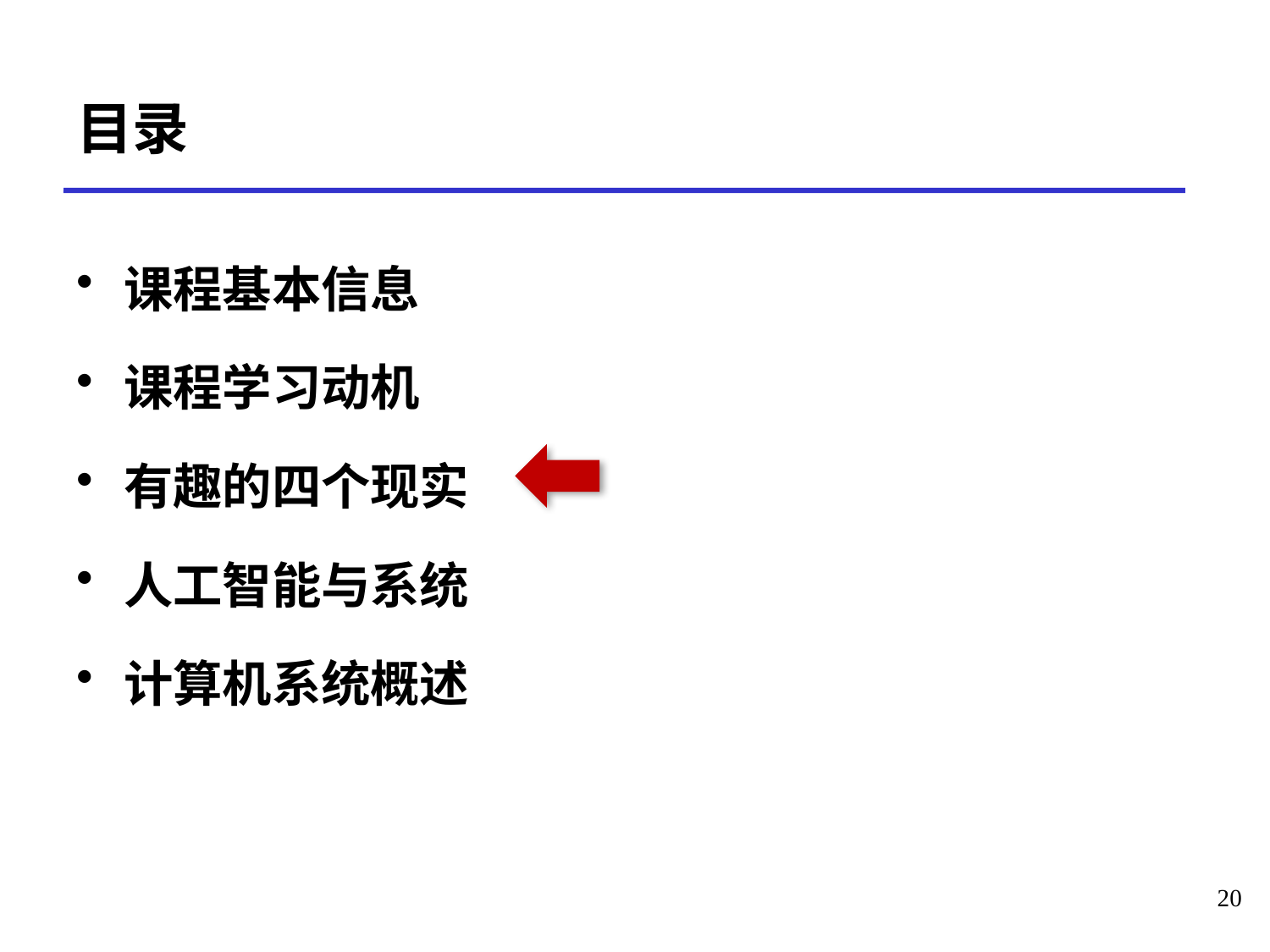

# 目录
课程基本信息
课程学习动机
有趣的四个现实
人工智能与系统
计算机系统概述

20